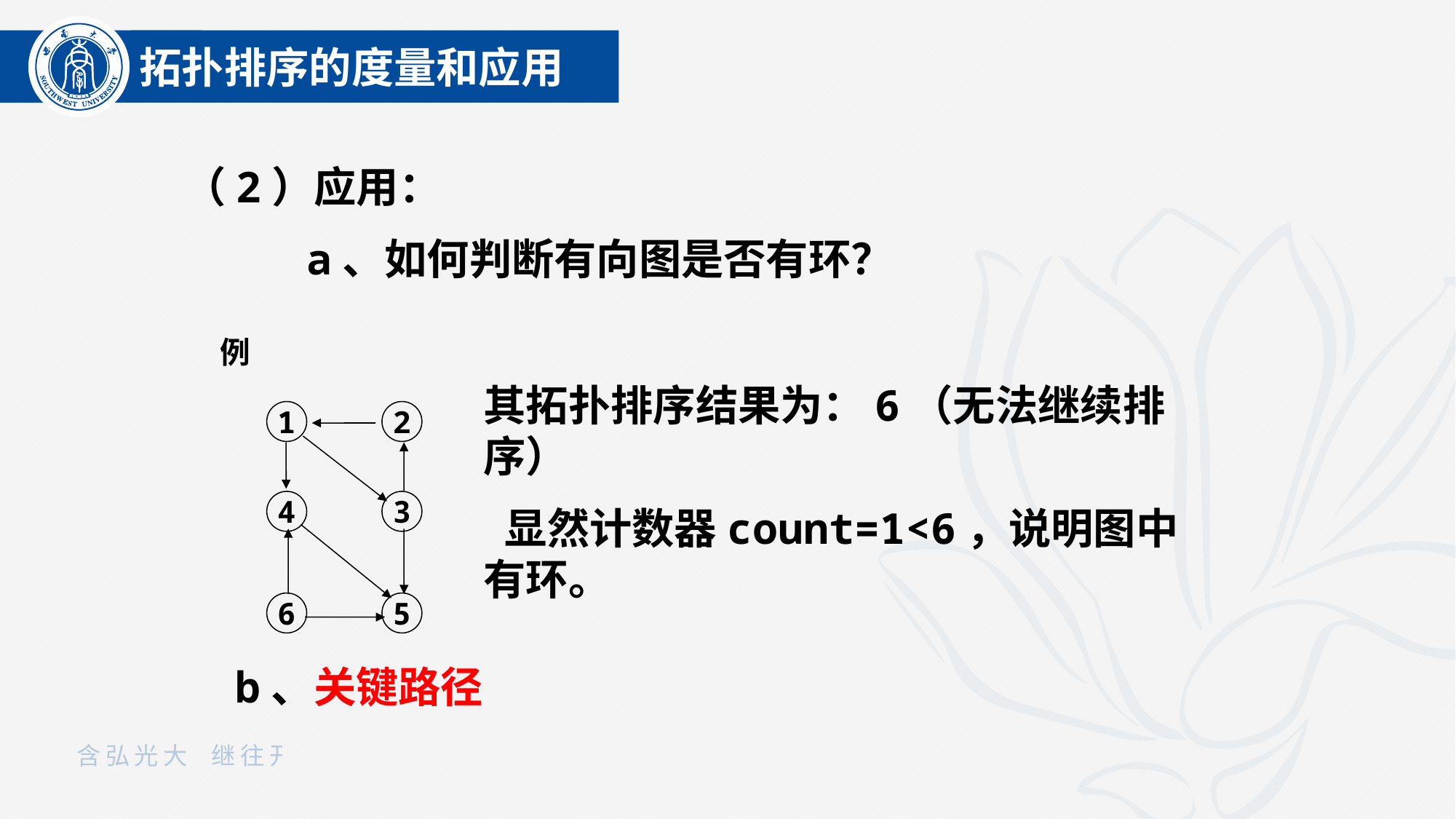

拓扑排序的度量和应用
（2）应用：
    a、如何判断有向图是否有环？
例
其拓扑排序结果为：6（无法继续排序）
显然计数器count=1<6，说明图中有环。
1
2

4
3

6
5

b、关键路径